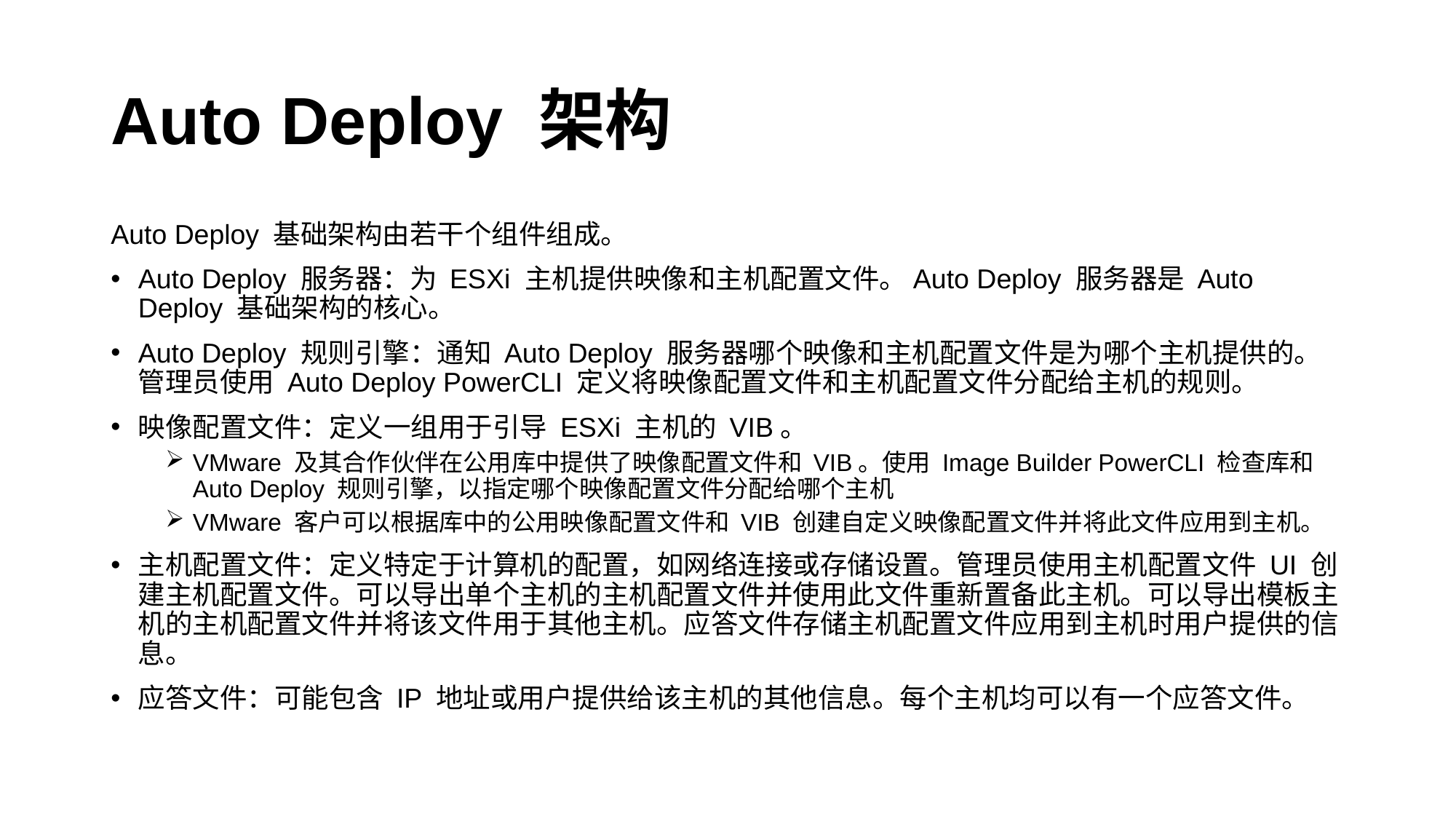

# Auto Deploy 架构
Auto Deploy 基础架构由若干个组件组成。
Auto Deploy 服务器：为 ESXi 主机提供映像和主机配置文件。Auto Deploy 服务器是 Auto Deploy 基础架构的核心。
Auto Deploy 规则引擎：通知 Auto Deploy 服务器哪个映像和主机配置文件是为哪个主机提供的。管理员使用 Auto Deploy PowerCLI 定义将映像配置文件和主机配置文件分配给主机的规则。
映像配置文件：定义一组用于引导 ESXi 主机的 VIB。
VMware 及其合作伙伴在公用库中提供了映像配置文件和 VIB。使用 Image Builder PowerCLI 检查库和 Auto Deploy 规则引擎，以指定哪个映像配置文件分配给哪个主机
VMware 客户可以根据库中的公用映像配置文件和 VIB 创建自定义映像配置文件并将此文件应用到主机。
主机配置文件：定义特定于计算机的配置，如网络连接或存储设置。管理员使用主机配置文件 UI 创建主机配置文件。可以导出单个主机的主机配置文件并使用此文件重新置备此主机。可以导出模板主机的主机配置文件并将该文件用于其他主机。应答文件存储主机配置文件应用到主机时用户提供的信息。
应答文件：可能包含 IP 地址或用户提供给该主机的其他信息。每个主机均可以有一个应答文件。